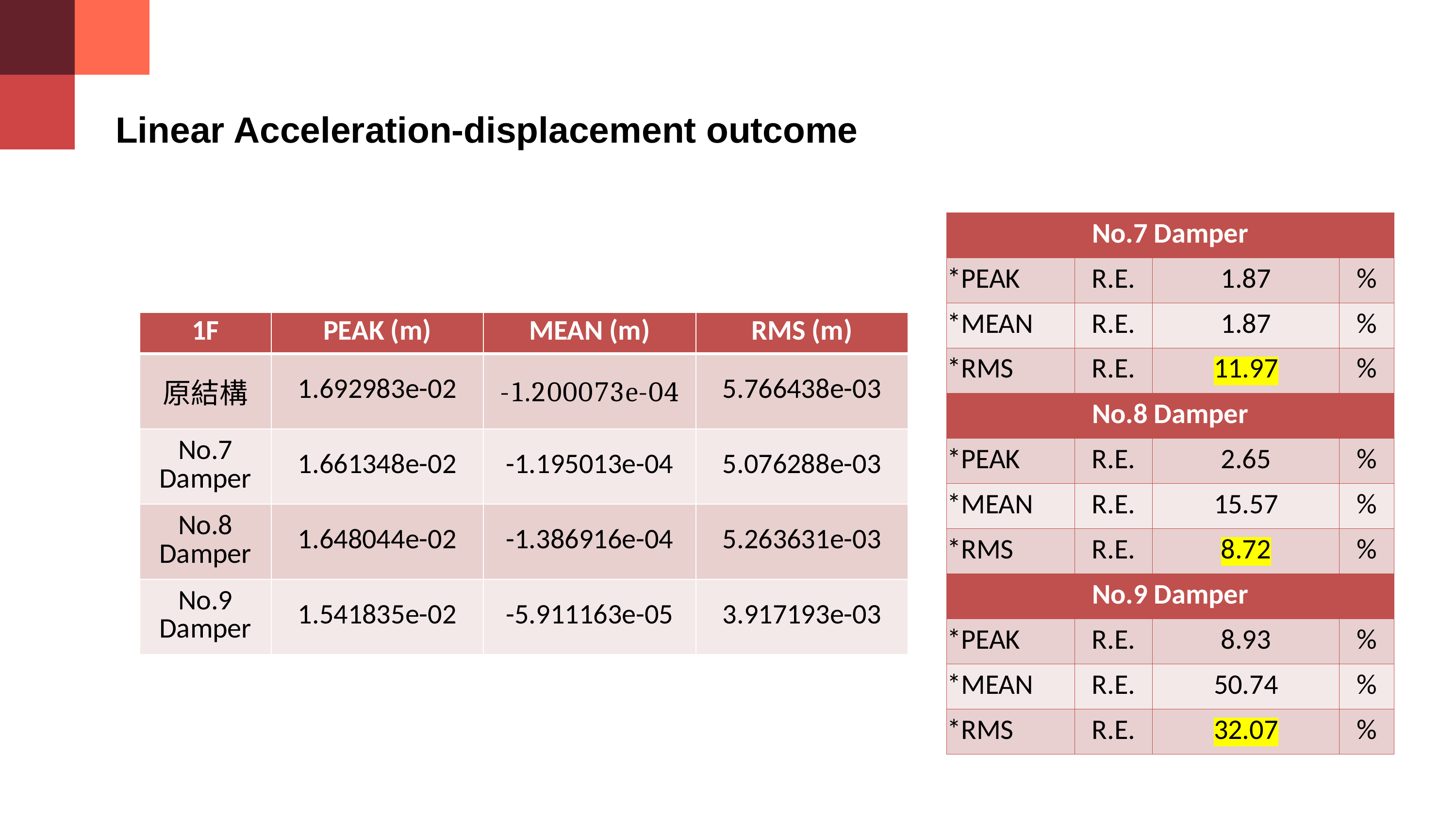

Linear Acceleration-displacement outcome
| No.7 Damper |  |  |  |
| --- | --- | --- | --- |
| \*PEAK | R.E. | 1.87 | % |
| \*MEAN | R.E. | 1.87 | % |
| \*RMS | R.E. | 11.97 | % |
| No.8 Damper |  |  |  |
| \*PEAK | R.E. | 2.65 | % |
| \*MEAN | R.E. | 15.57 | % |
| \*RMS | R.E. | 8.72 | % |
| No.9 Damper |  |  |  |
| \*PEAK | R.E. | 8.93 | % |
| \*MEAN | R.E. | 50.74 | % |
| \*RMS | R.E. | 32.07 | % |
| 1F | PEAK (m) | MEAN (m) | RMS (m) |
| --- | --- | --- | --- |
| 原結構 | 1.692983e-02 | -1.200073e-04 | 5.766438e-03 |
| No.7 Damper | 1.661348e-02 | -1.195013e-04 | 5.076288e-03 |
| No.8 Damper | 1.648044e-02 | -1.386916e-04 | 5.263631e-03 |
| No.9 Damper | 1.541835e-02 | -5.911163e-05 | 3.917193e-03 |
12